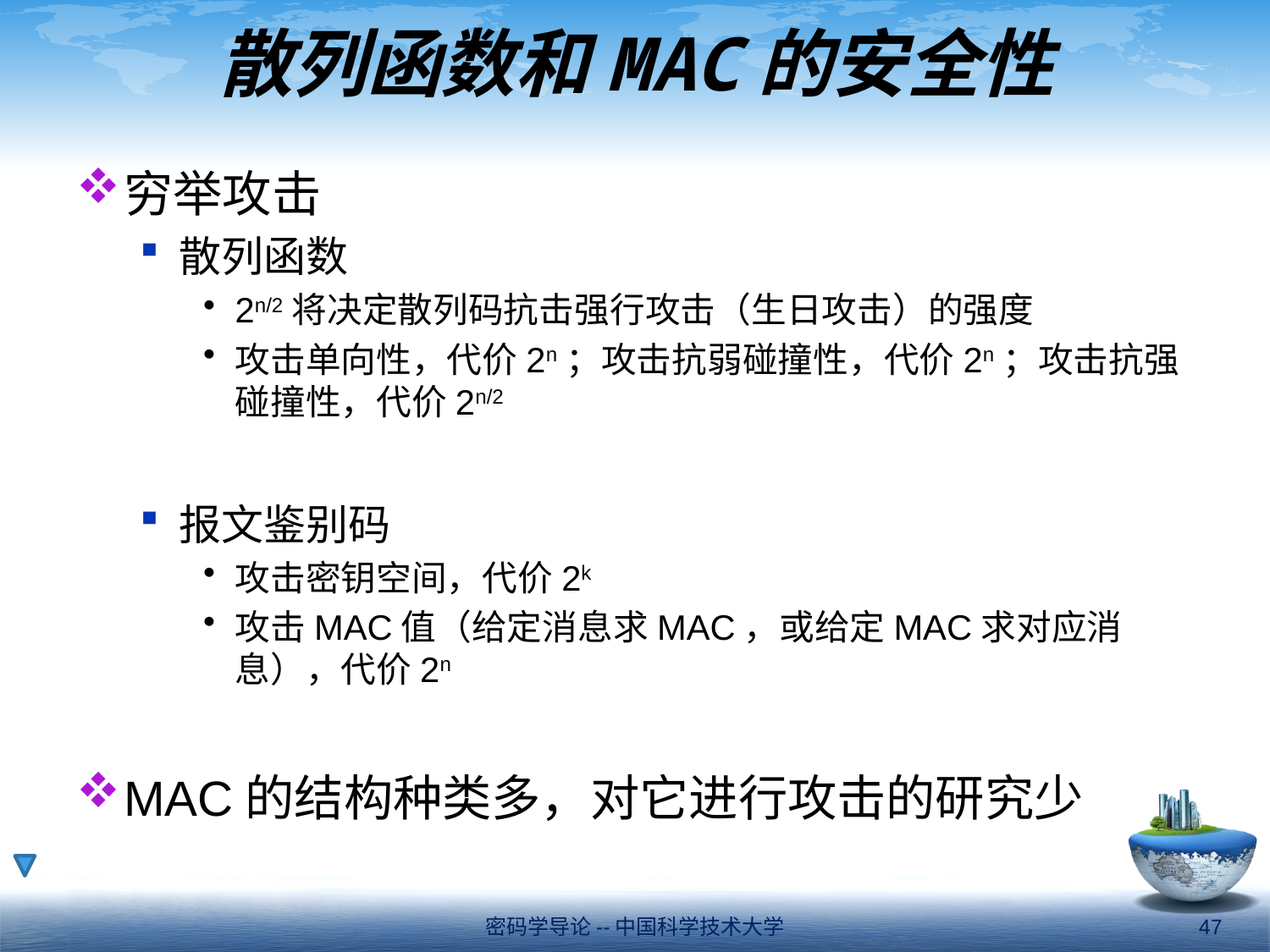

# 散列函数和MAC的安全性
穷举攻击
散列函数
2n/2将决定散列码抗击强行攻击（生日攻击）的强度
攻击单向性，代价2n；攻击抗弱碰撞性，代价2n；攻击抗强碰撞性，代价2n/2

报文鉴别码
攻击密钥空间，代价2k
攻击MAC值（给定消息求MAC，或给定MAC求对应消息），代价2n

MAC的结构种类多，对它进行攻击的研究少

密码学导论--中国科学技术大学
47